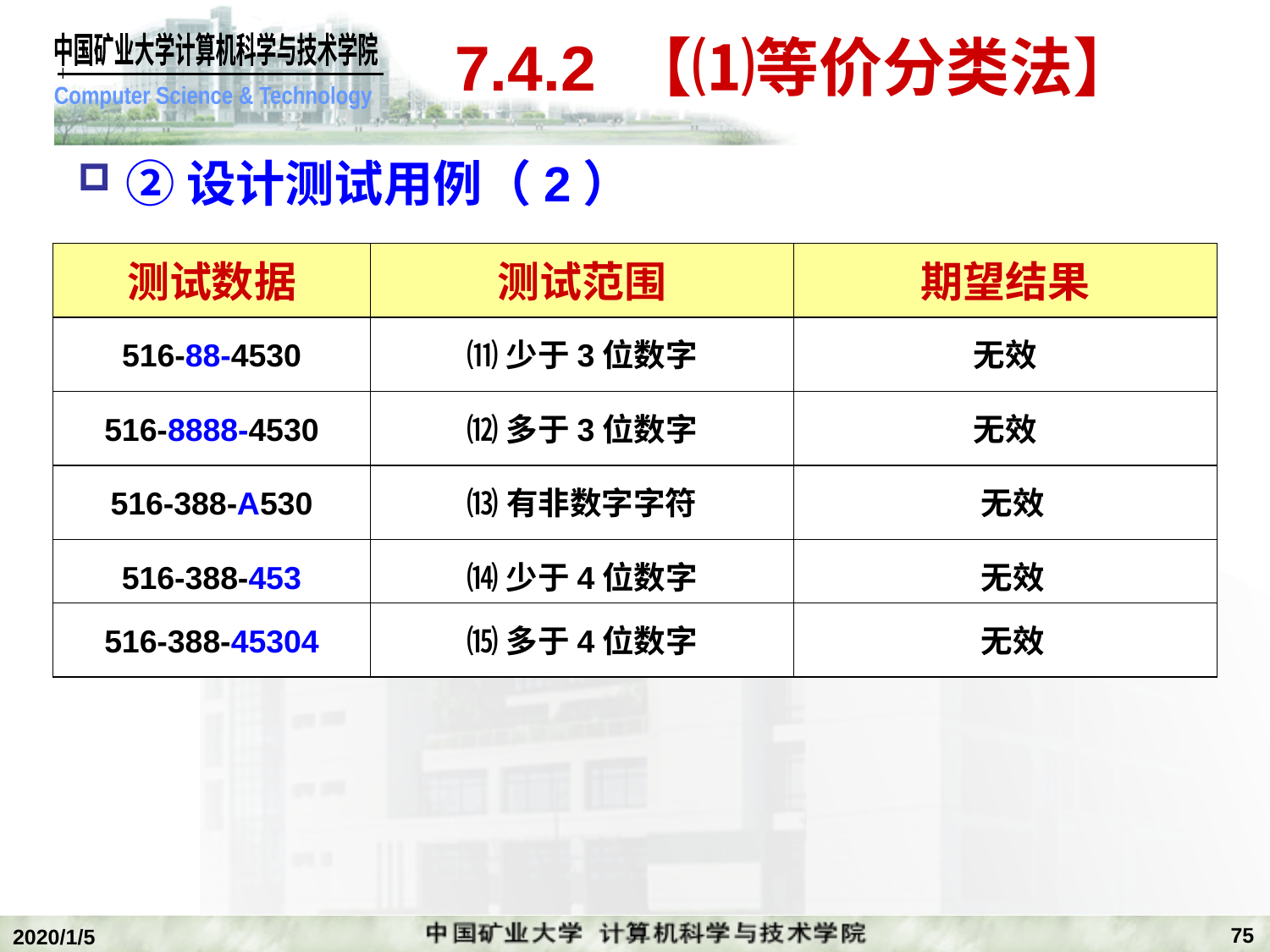

# 7.4.2 【⑴等价分类法】
②设计测试用例（2）
测试数据
测试范围
期望结果
516-88-4530
⑾少于3位数字
无效
516-8888-4530
⑿多于3位数字
无效
516-388-A530
⒀有非数字字符
 无效
516-388-453
⒁少于4位数字
 无效
516-388-45304
⒂多于4位数字
 无效
75
2020/1/5